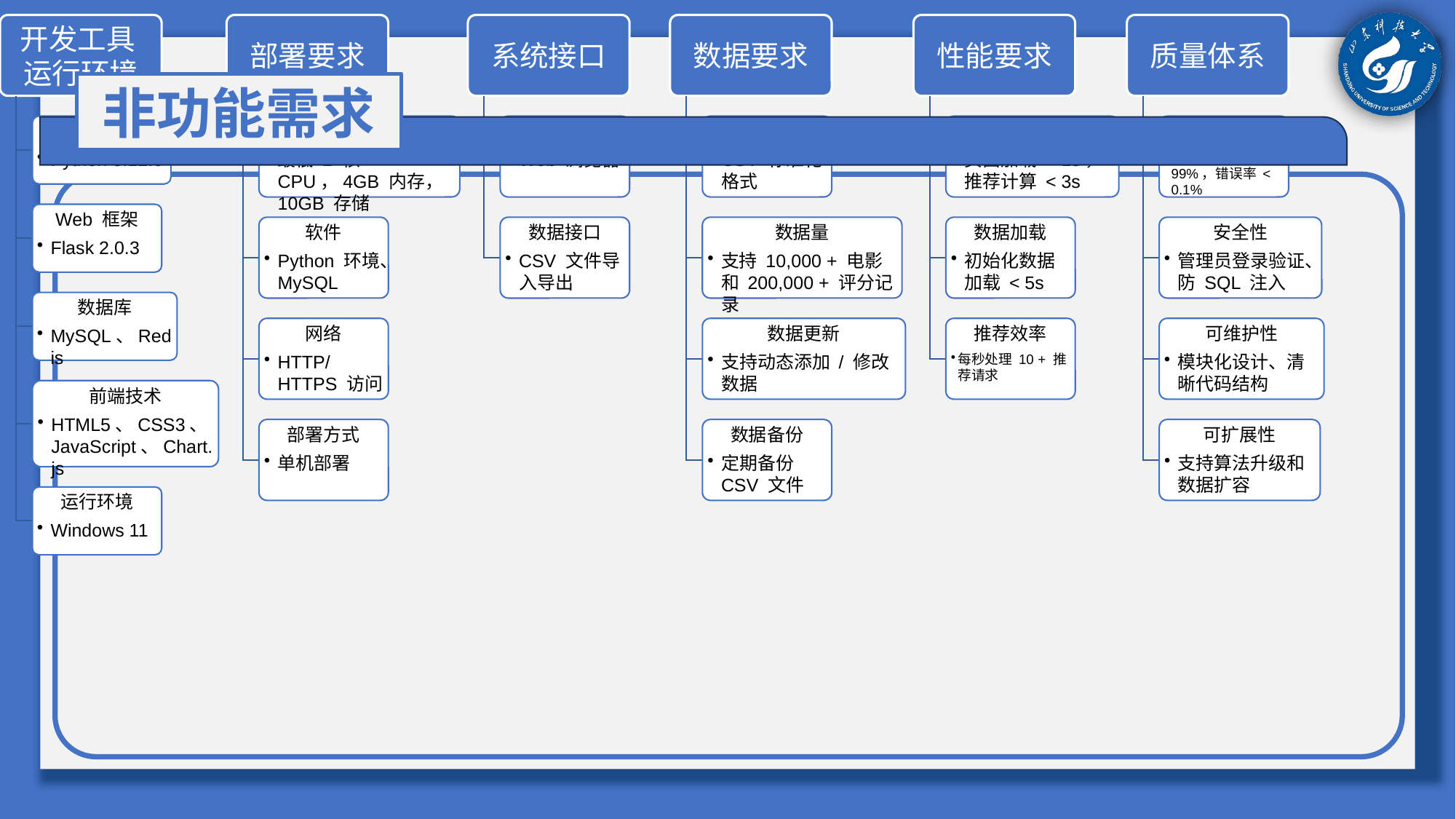

非功能需求

开发工具  运行环境
开发语言
Python 3.12.0
Web 框架
Flask 2.0.3
数据库
MySQL、Redis
前端技术
HTML5、CSS3、JavaScript、Chart.js
运行环境
Windows 11
部署要求
硬件
最低 2 核 CPU，4GB 内存，10GB 存储
软件
Python 环境、MySQL
网络
HTTP/HTTPS 访问
部署方式
单机部署
系统接口
用户界面
Web 浏览器
数据接口
CSV 文件导入导出
数据要求
数据格式
CSV 标准化格式
数据量
支持 10,000 + 电影和 200,000 + 评分记录
数据更新
支持动态添加 / 修改数据
数据备份
定期备份 CSV 文件
性能要求
响应时间
页面加载 < 1s，推荐计算 < 3s
数据加载
初始化数据加载 < 5s
推荐效率
每秒处理 10 + 推荐请求
质量体系
可靠性
系统可用性 > 99%，错误率 < 0.1%
安全性
管理员登录验证、防 SQL 注入
可维护性
模块化设计、清晰代码结构
可扩展性
支持算法升级和数据扩容